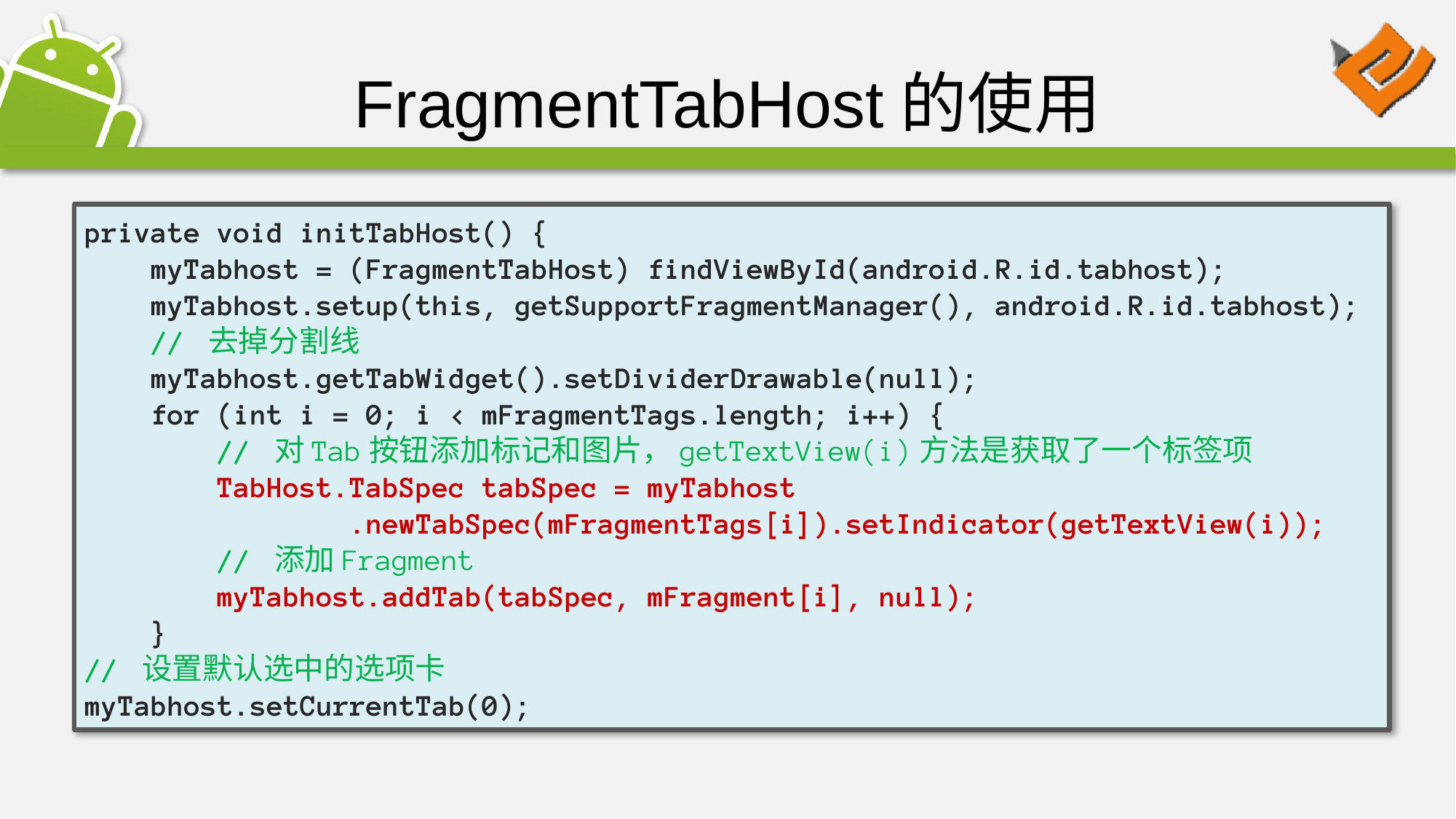

# FragmentTabHost的使用
private void initTabHost() {
    myTabhost = (FragmentTabHost) findViewById(android.R.id.tabhost);
    myTabhost.setup(this, getSupportFragmentManager(), android.R.id.tabhost);
    // 去掉分割线
    myTabhost.getTabWidget().setDividerDrawable(null);
    for (int i = 0; i < mFragmentTags.length; i++) {
        // 对Tab按钮添加标记和图片，getTextView(i)方法是获取了一个标签项
        TabHost.TabSpec tabSpec = myTabhost
                .newTabSpec(mFragmentTags[i]).setIndicator(getTextView(i));
        // 添加Fragment
        myTabhost.addTab(tabSpec, mFragment[i], null);
    }
// 设置默认选中的选项卡
myTabhost.setCurrentTab(0);